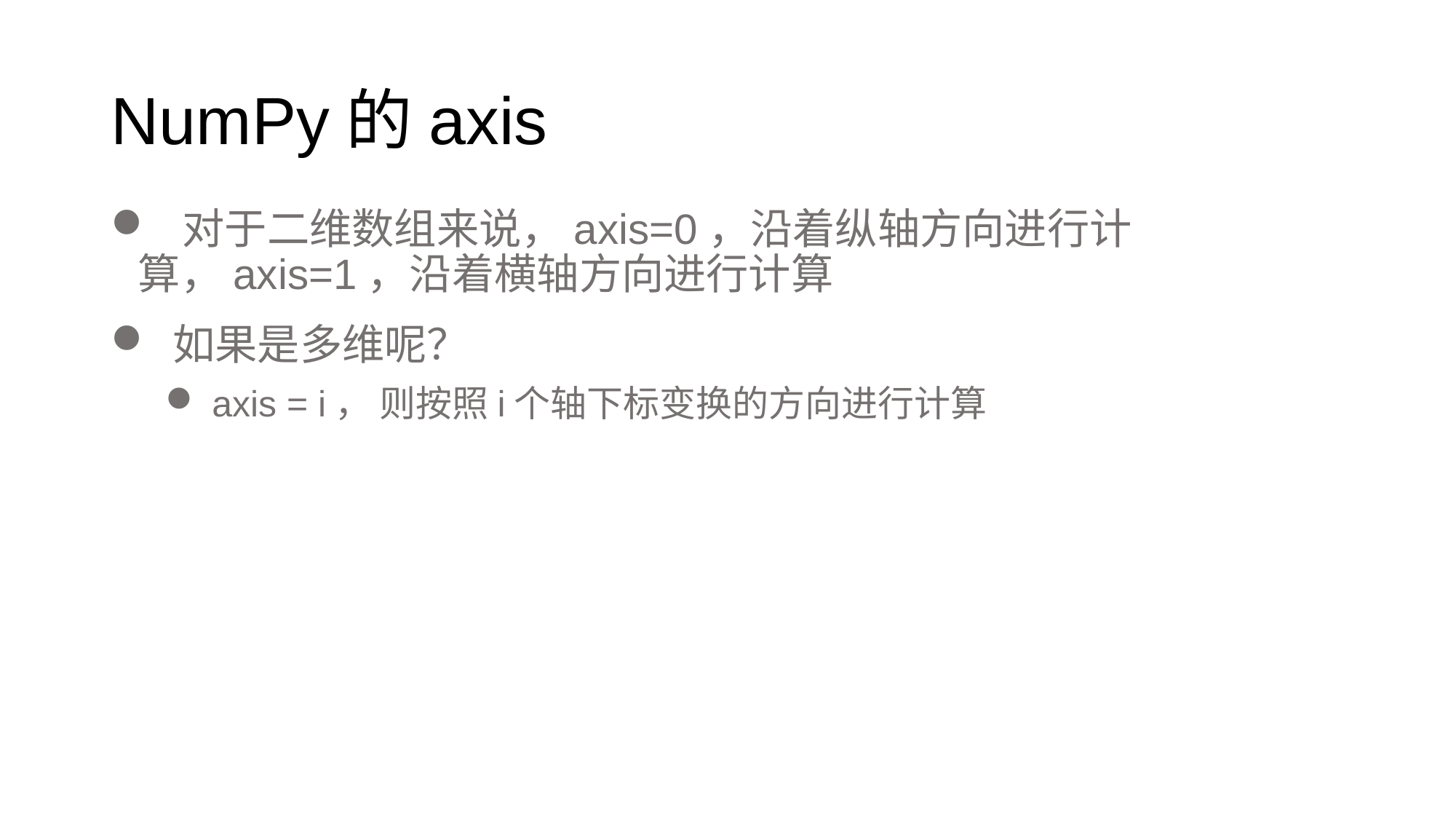

# NumPy的axis
  对于二维数组来说，axis=0，沿着纵轴方向进行计算，axis=1，沿着横轴方向进行计算
 如果是多维呢？
 axis = i， 则按照i个轴下标变换的方向进行计算